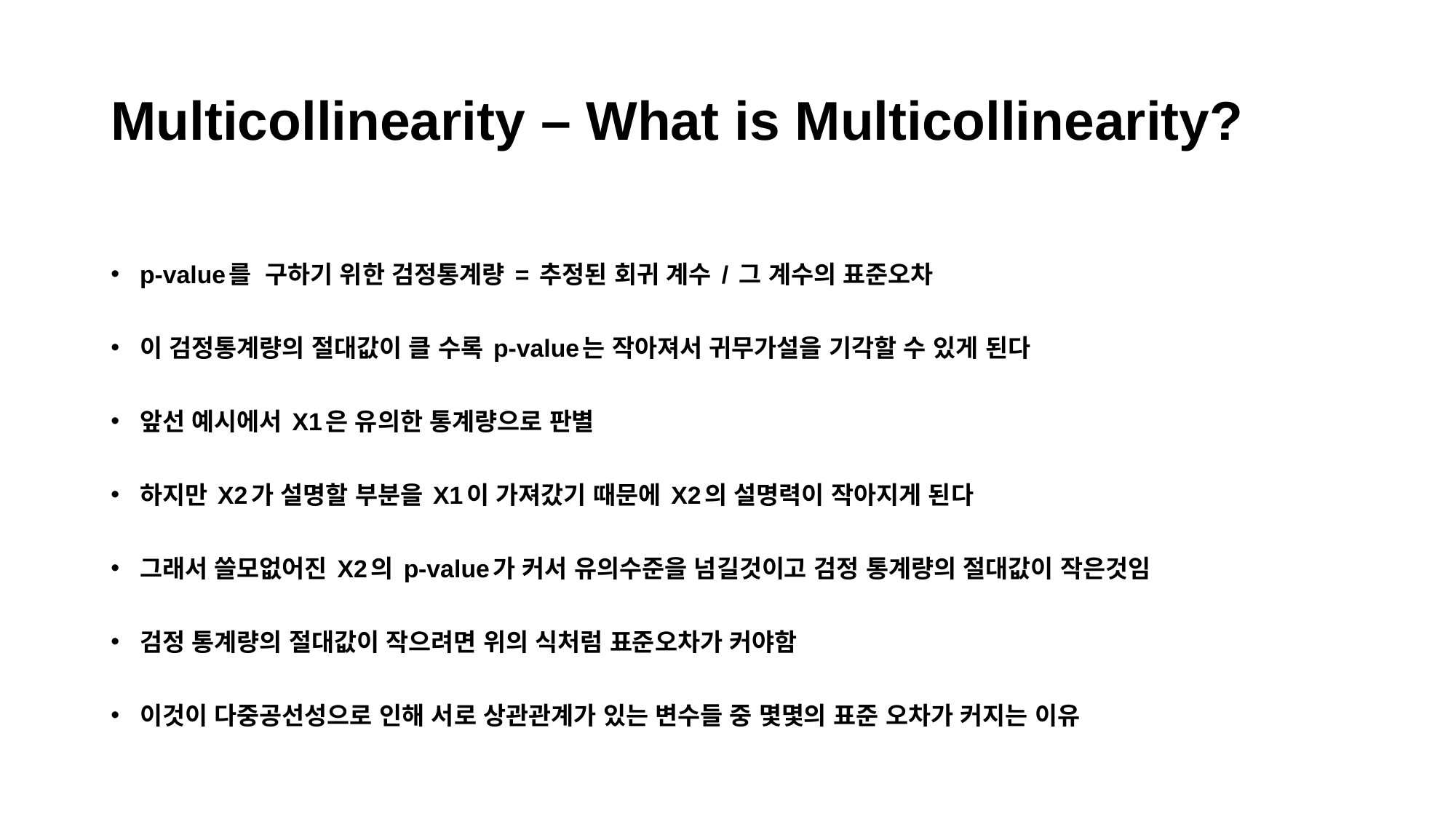

# Multicollinearity – What is Multicollinearity?
p-value를  구하기 위한 검정통계량 = 추정된 회귀 계수 / 그 계수의 표준오차
이 검정통계량의 절대값이 클 수록 p-value는 작아져서 귀무가설을 기각할 수 있게 된다
앞선 예시에서 X1은 유의한 통계량으로 판별
하지만 X2가 설명할 부분을 X1이 가져갔기 때문에 X2의 설명력이 작아지게 된다
그래서 쓸모없어진 X2의 p-value가 커서 유의수준을 넘길것이고 검정 통계량의 절대값이 작은것임
검정 통계량의 절대값이 작으려면 위의 식처럼 표준오차가 커야함
이것이 다중공선성으로 인해 서로 상관관계가 있는 변수들 중 몇몇의 표준 오차가 커지는 이유